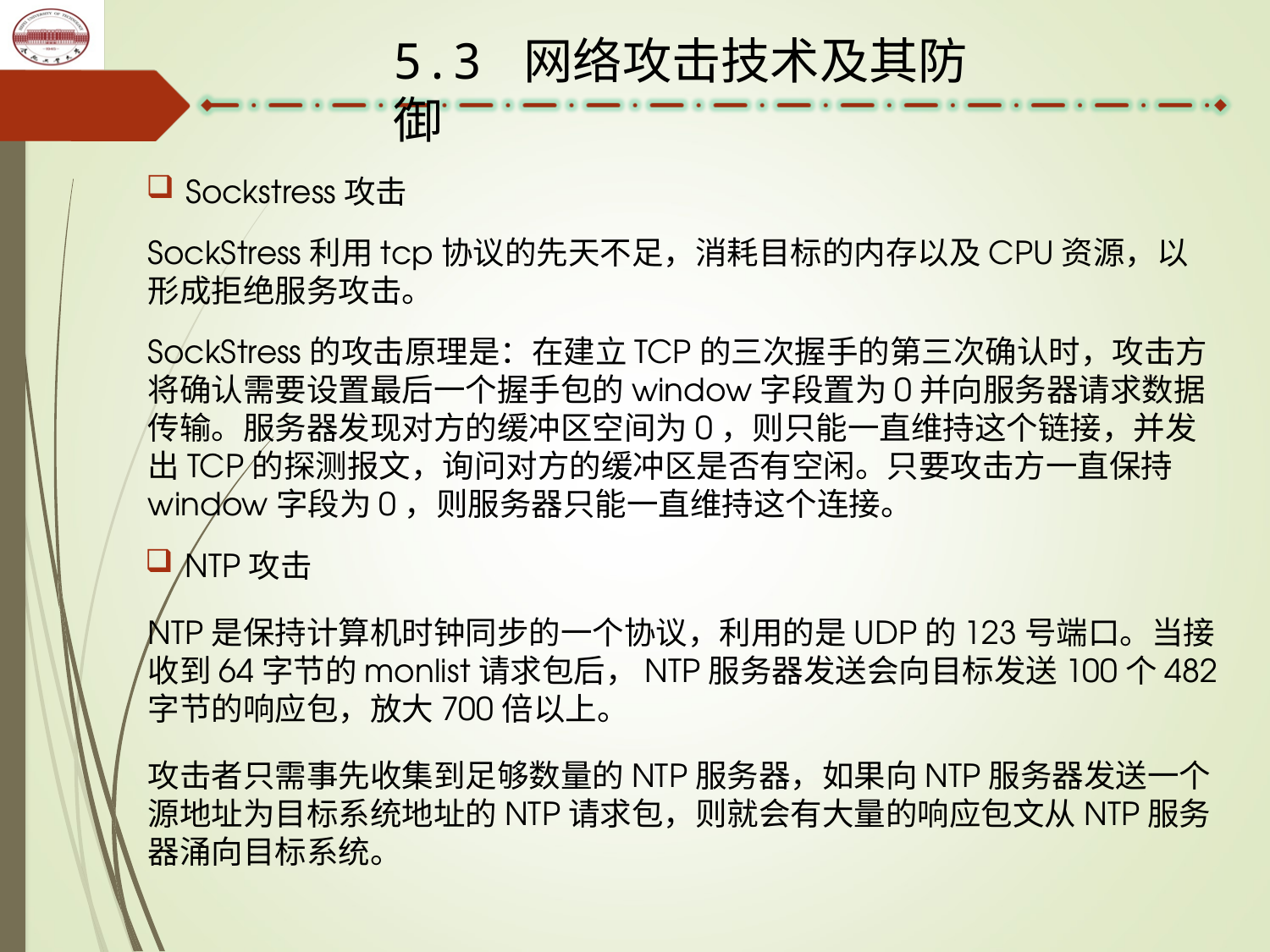

5.3 网络攻击技术及其防御
Sockstress攻击
SockStress利用tcp协议的先天不足，消耗目标的内存以及CPU资源，以形成拒绝服务攻击。
SockStress的攻击原理是：在建立TCP的三次握手的第三次确认时，攻击方将确认需要设置最后一个握手包的window字段置为0并向服务器请求数据传输。服务器发现对方的缓冲区空间为0，则只能一直维持这个链接，并发出TCP的探测报文，询问对方的缓冲区是否有空闲。只要攻击方一直保持window字段为0，则服务器只能一直维持这个连接。
NTP攻击
NTP是保持计算机时钟同步的一个协议，利用的是UDP的123号端口。当接收到64字节的monlist请求包后，NTP服务器发送会向目标发送100个482字节的响应包，放大700倍以上。
攻击者只需事先收集到足够数量的NTP服务器，如果向NTP服务器发送一个源地址为目标系统地址的NTP请求包，则就会有大量的响应包文从NTP服务器涌向目标系统。